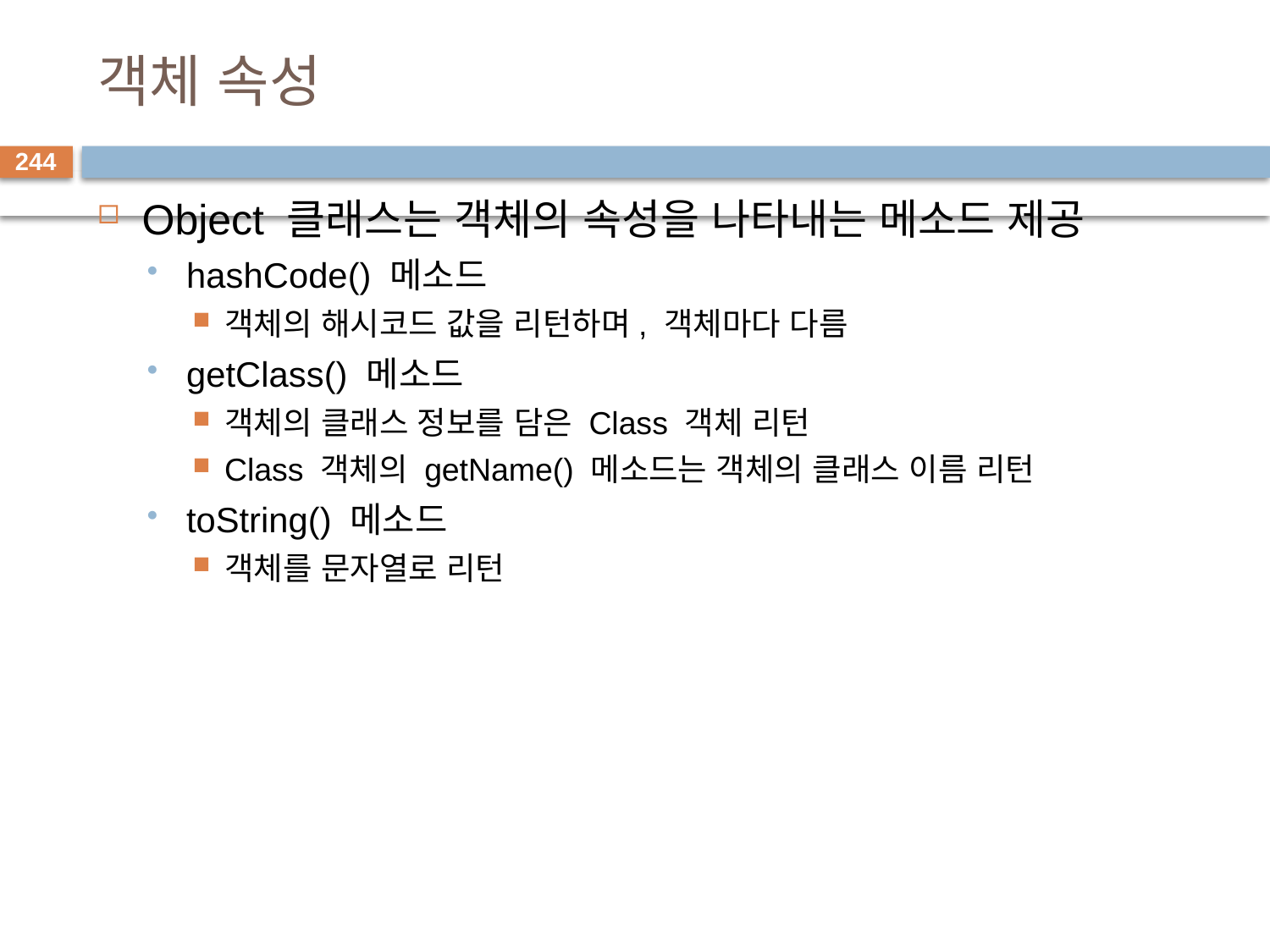

# 객체 속성
244
Object 클래스는 객체의 속성을 나타내는 메소드 제공
hashCode() 메소드
객체의 해시코드 값을 리턴하며, 객체마다 다름
getClass() 메소드
객체의 클래스 정보를 담은 Class 객체 리턴
Class 객체의 getName() 메소드는 객체의 클래스 이름 리턴
toString() 메소드
객체를 문자열로 리턴